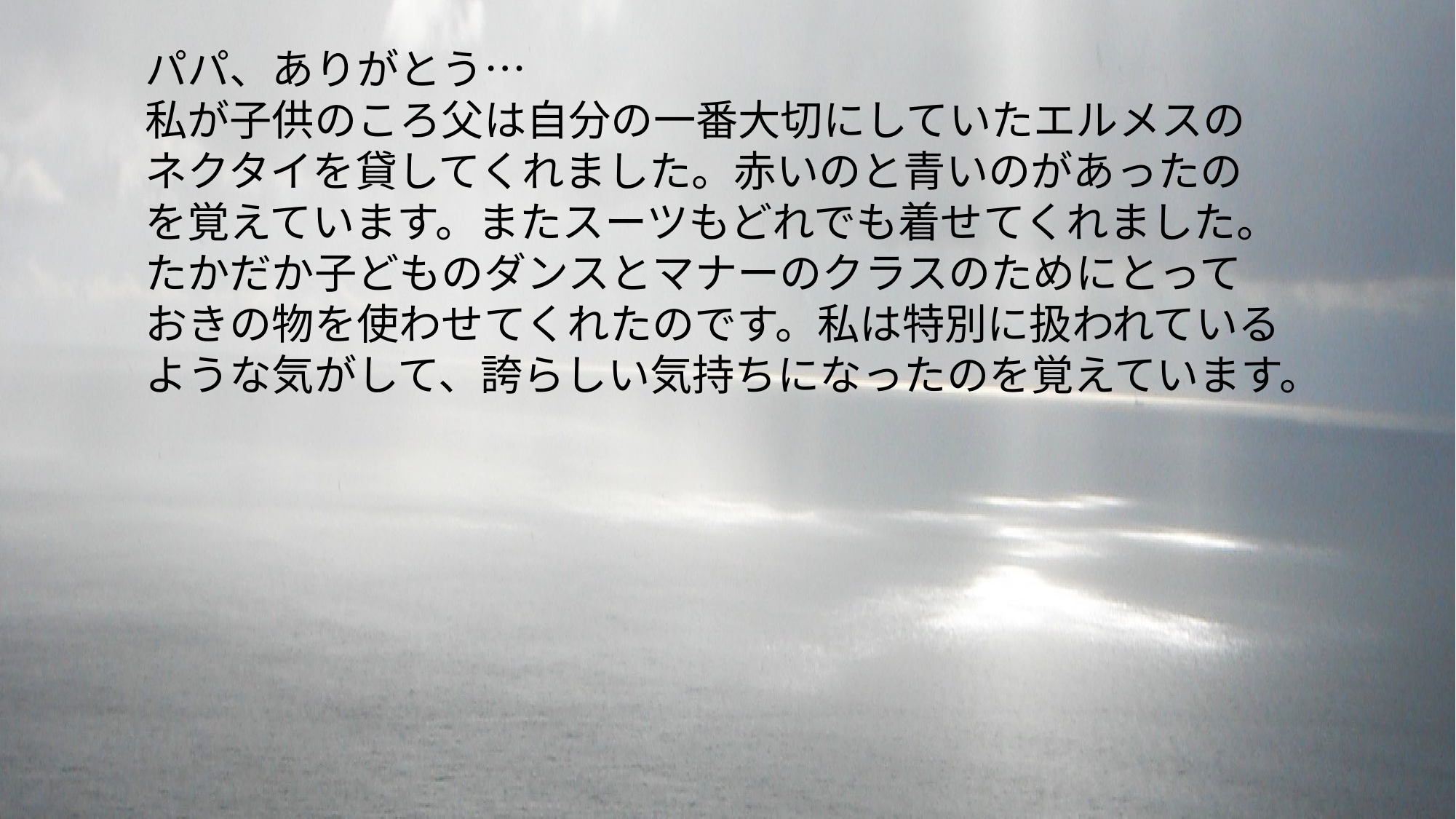

パパ、ありがとう…
私が子供のころ父は自分の一番大切にしていたエルメスのネクタイを貸してくれました。赤いのと青いのがあったのを覚えています。またスーツもどれでも着せてくれました。たかだか子どものダンスとマナーのクラスのためにとっておきの物を使わせてくれたのです。私は特別に扱われているような気がして、誇らしい気持ちになったのを覚えています。